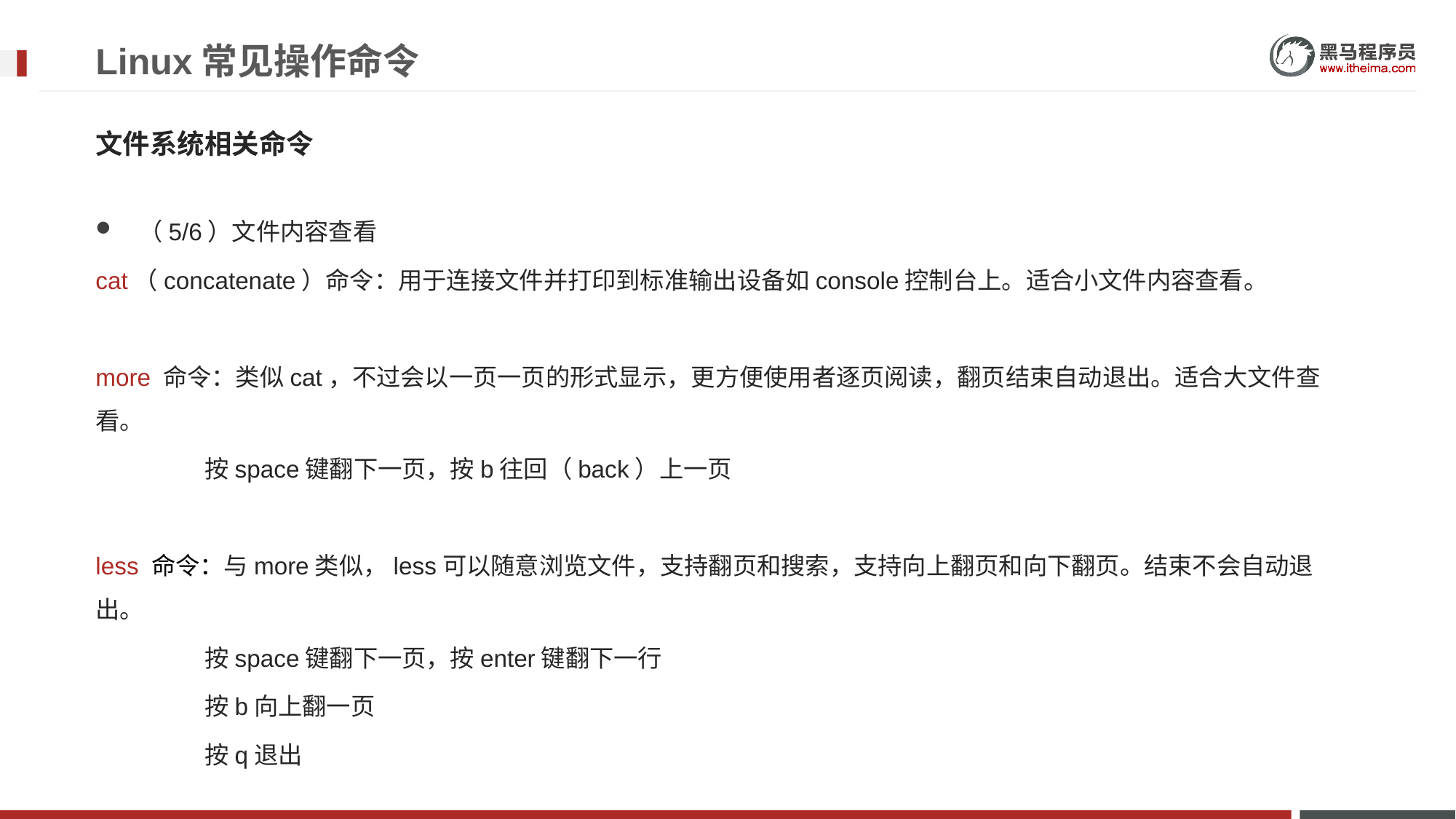

# Linux常见操作命令
文件系统相关命令
（5/6）文件内容查看
cat（concatenate）命令：用于连接文件并打印到标准输出设备如console控制台上。适合小文件内容查看。

more 命令：类似cat，不过会以一页一页的形式显示，更方便使用者逐页阅读，翻页结束自动退出。适合大文件查看。
	按space键翻下一页，按b往回（back）上一页

less 命令：与more类似，less可以随意浏览文件，支持翻页和搜索，支持向上翻页和向下翻页。结束不会自动退出。
	按space键翻下一页，按enter键翻下一行
	按b向上翻一页
	按q退出